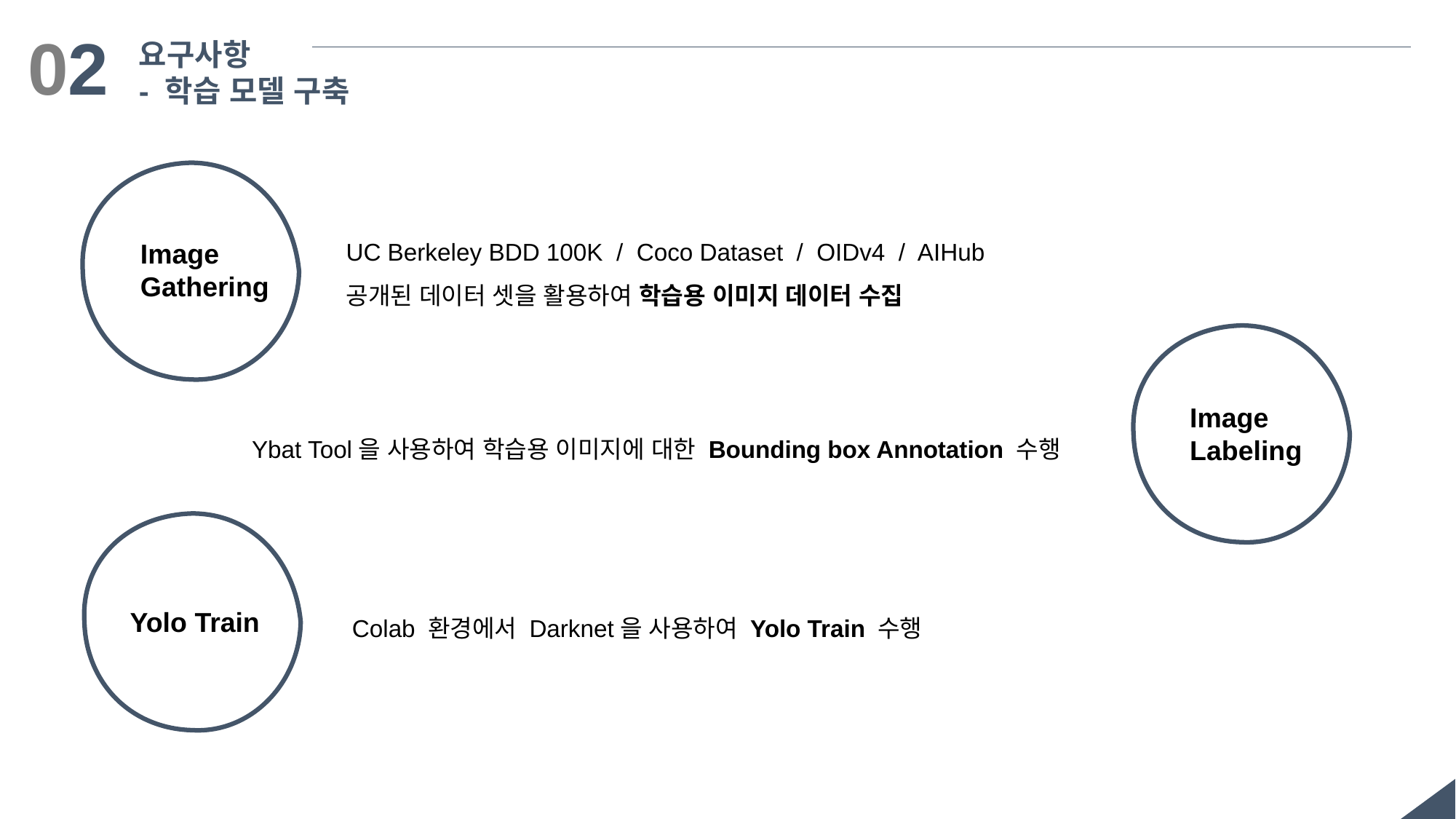

02
요구사항
- 학습 모델 구축

Image Gathering
UC Berkeley BDD 100K  /  Coco Dataset  /  OIDv4  /  AIHub
공개된 데이터 셋을 활용하여 학습용 이미지 데이터 수집

Image Labeling
Ybat Tool을 사용하여 학습용 이미지에 대한 Bounding box Annotation 수행

Yolo Train
Colab 환경에서 Darknet을 사용하여 Yolo Train 수행